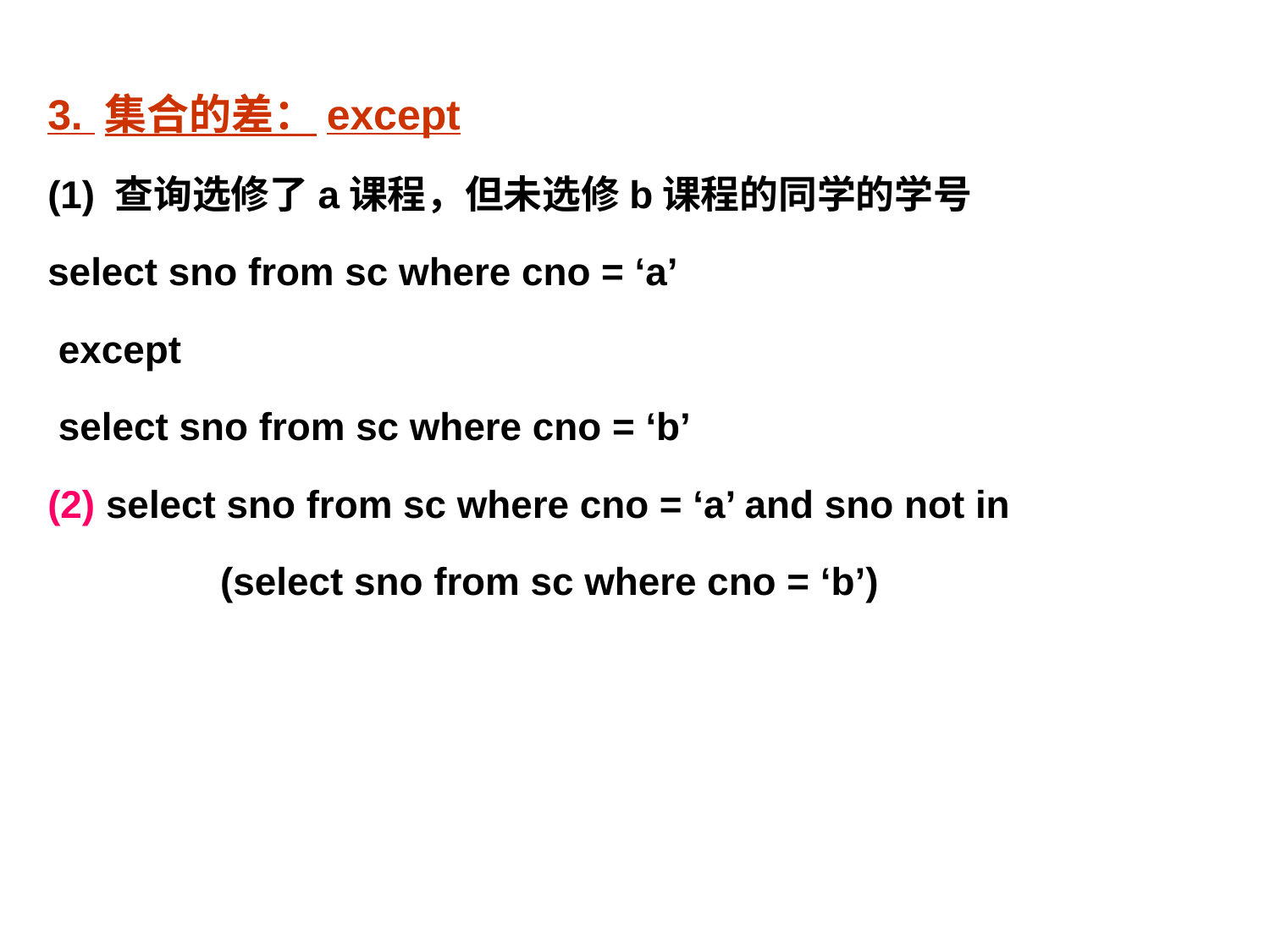

3. 集合的差：except
(1) 查询选修了a课程，但未选修b课程的同学的学号
select sno from sc where cno = ‘a’
 except
 select sno from sc where cno = ‘b’
(2) select sno from sc where cno = ‘a’ and sno not in
                (select sno from sc where cno = ‘b’)